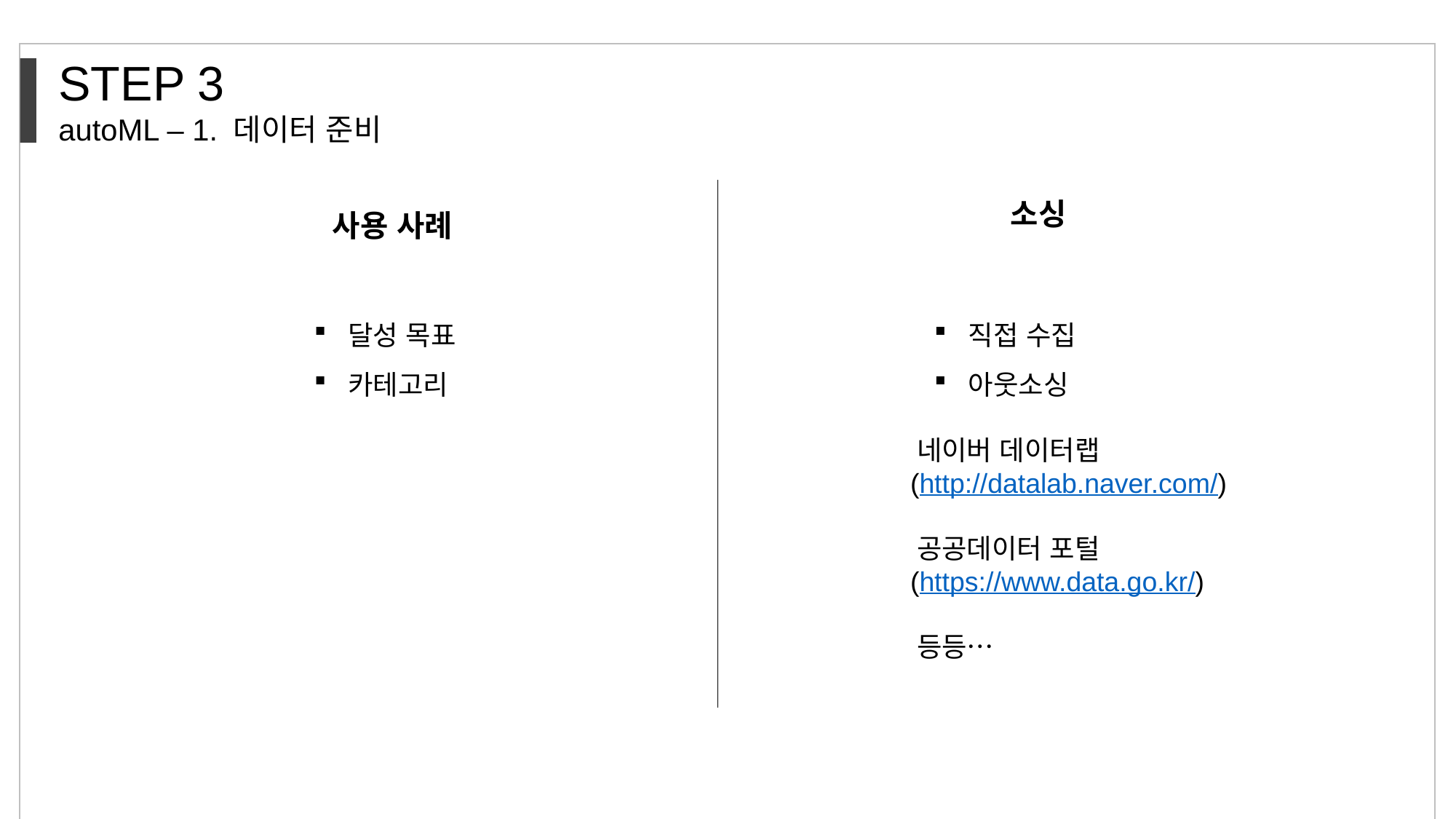

STEP 3
autoML – 1. 데이터 준비

소싱
사용 사례
달성 목표
카테고리
직접 수집
아웃소싱

    네이버 데이터랩
    (http://datalab.naver.com/)
    공공데이터 포털
    (https://www.data.go.kr/)

    등등…